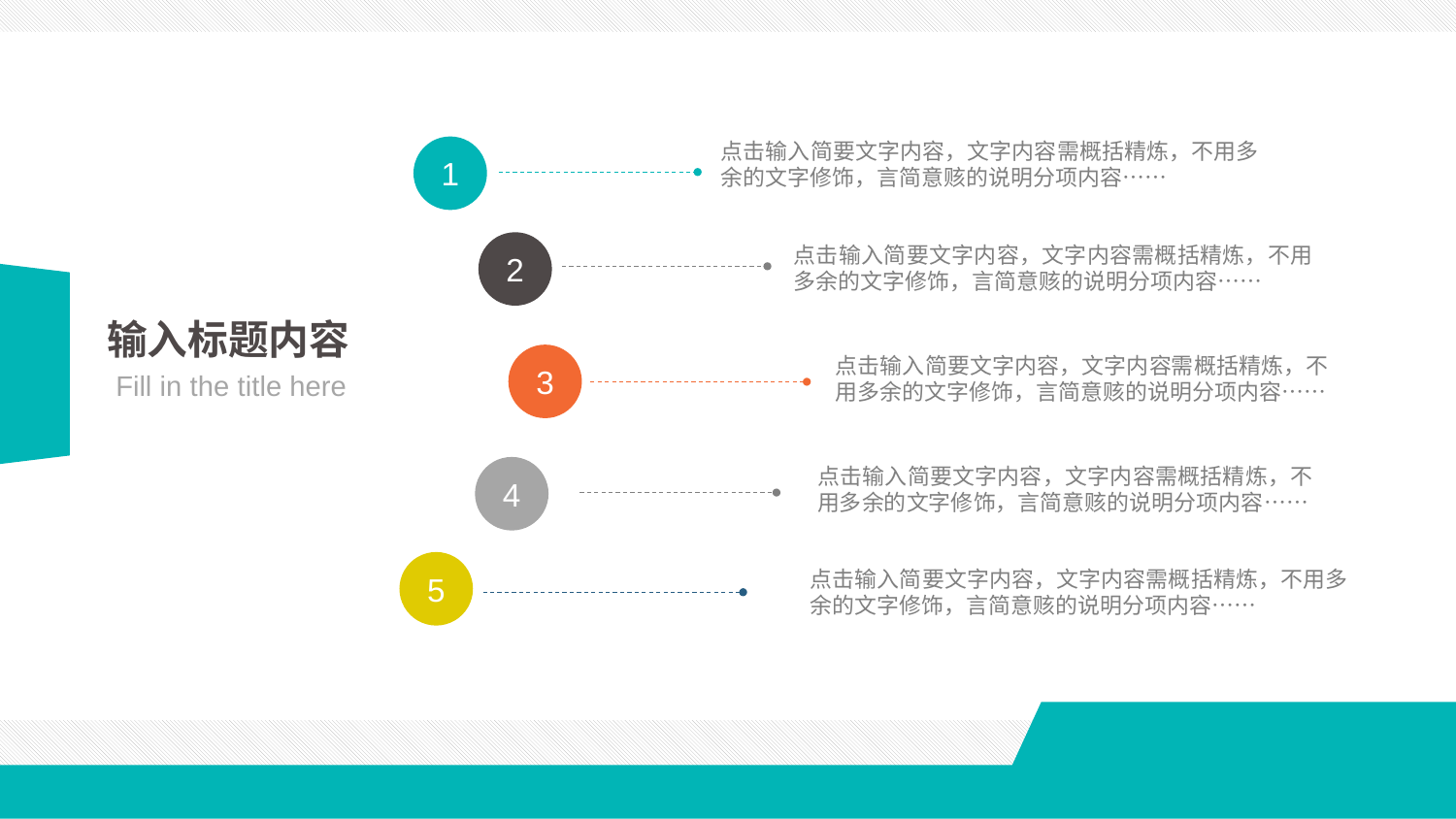

1
点击输入简要文字内容，文字内容需概括精炼，不用多余的文字修饰，言简意赅的说明分项内容……
2
点击输入简要文字内容，文字内容需概括精炼，不用多余的文字修饰，言简意赅的说明分项内容……
输入标题内容

3
点击输入简要文字内容，文字内容需概括精炼，不用多余的文字修饰，言简意赅的说明分项内容……
Fill in the title here

4
点击输入简要文字内容，文字内容需概括精炼，不用多余的文字修饰，言简意赅的说明分项内容……
5
点击输入简要文字内容，文字内容需概括精炼，不用多余的文字修饰，言简意赅的说明分项内容……